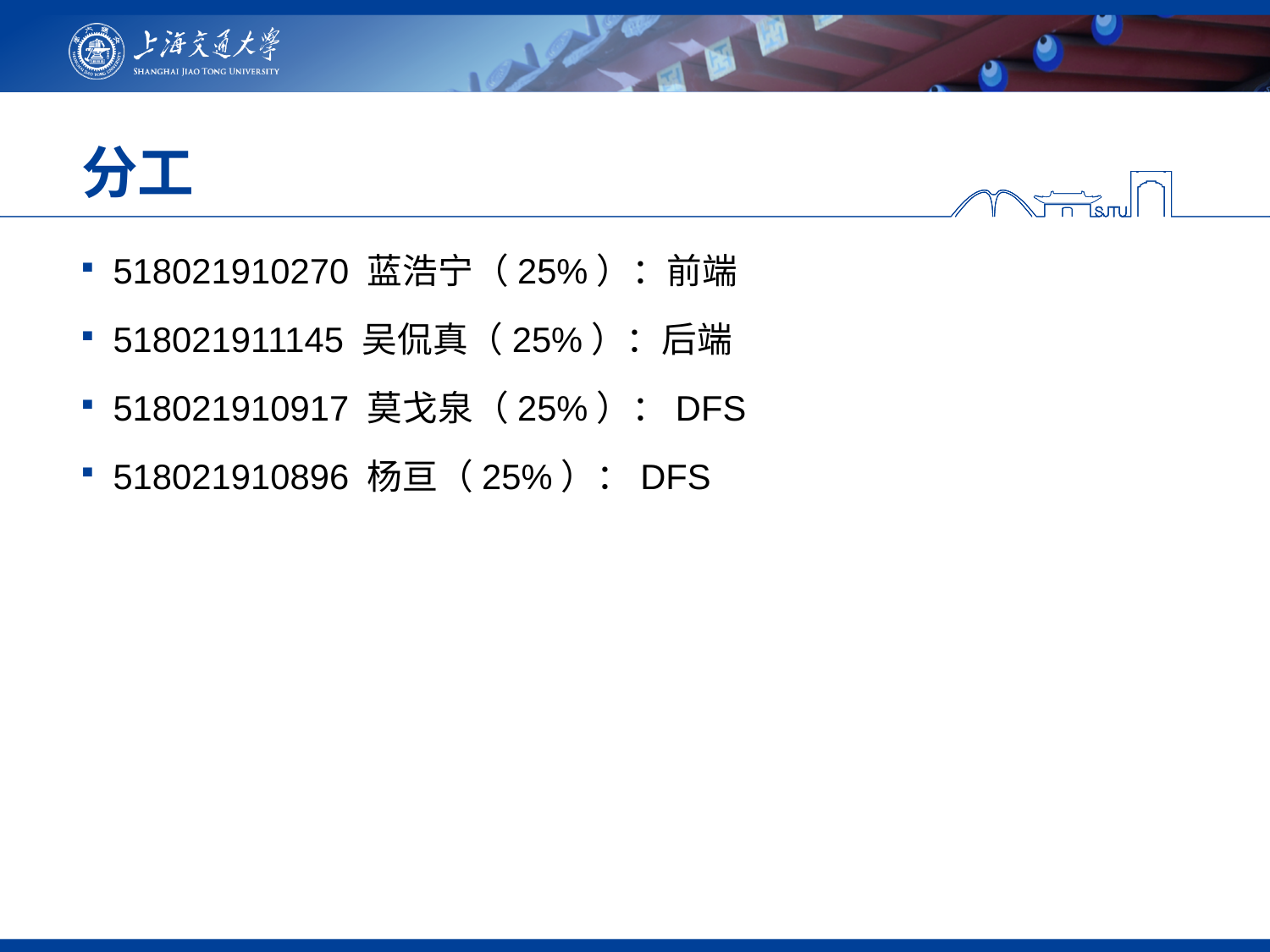

# 分工
518021910270 蓝浩宁（25%）：前端
518021911145 吴侃真（25%）：后端
518021910917 莫戈泉（25%）：DFS
518021910896 杨亘（25%）：DFS